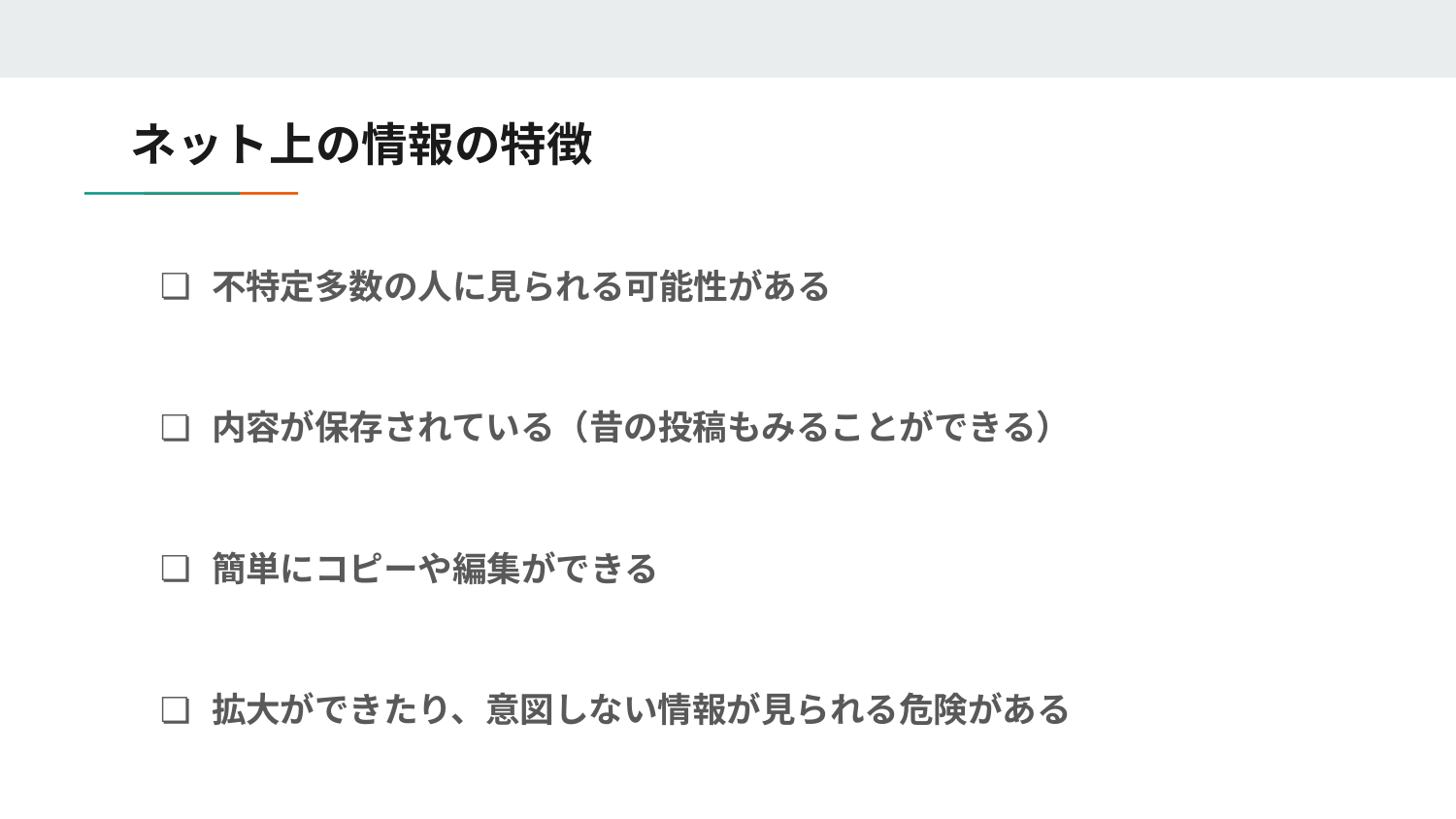

# ネット上の情報の特徴
不特定多数の人に見られる可能性がある

内容が保存されている（昔の投稿もみることができる）

簡単にコピーや編集ができる

拡大ができたり、意図しない情報が見られる危険がある